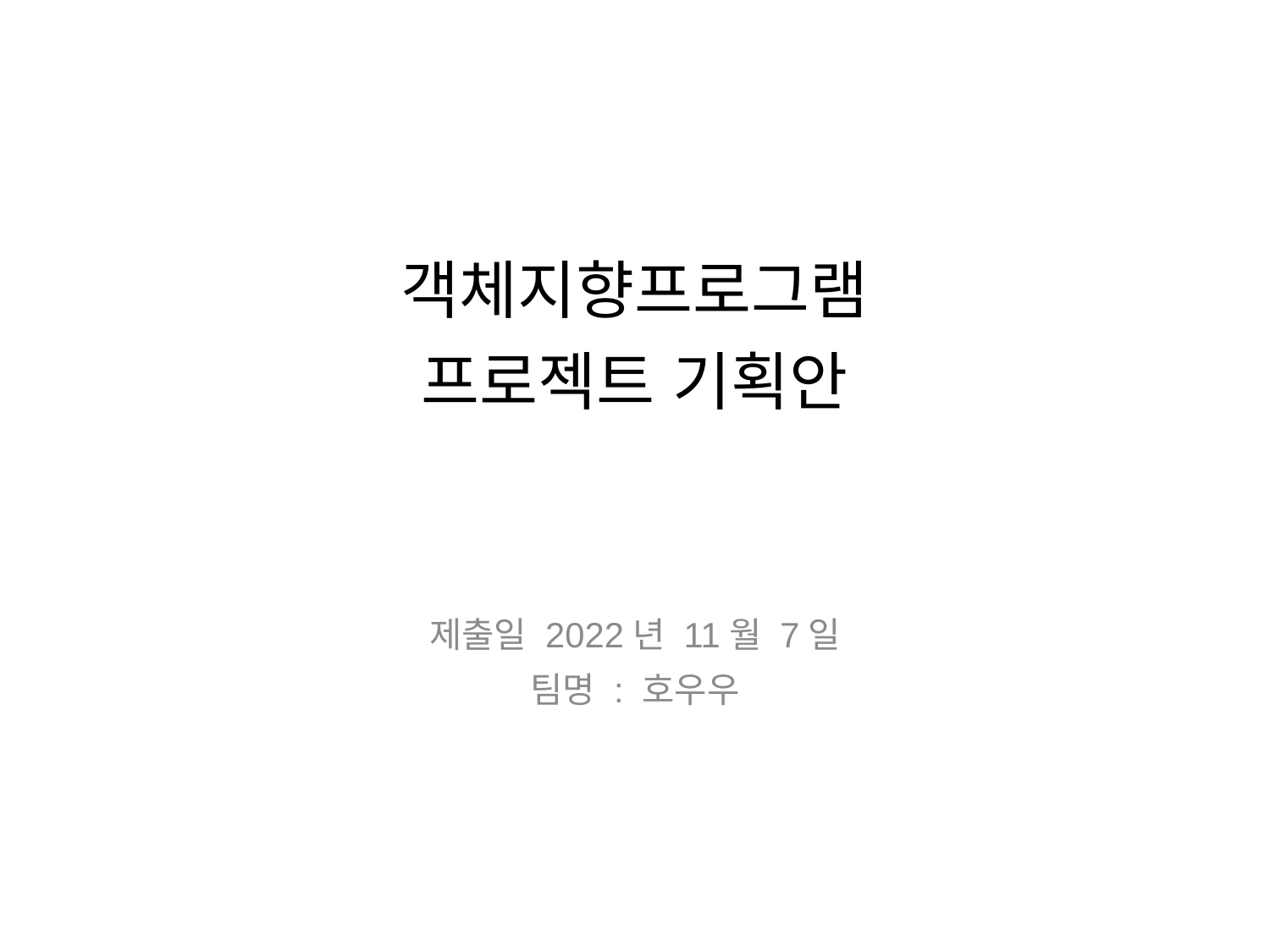

# 객체지향프로그램 프로젝트 기획안
제출일 2022년 11월 7일
팀명 : 호우우